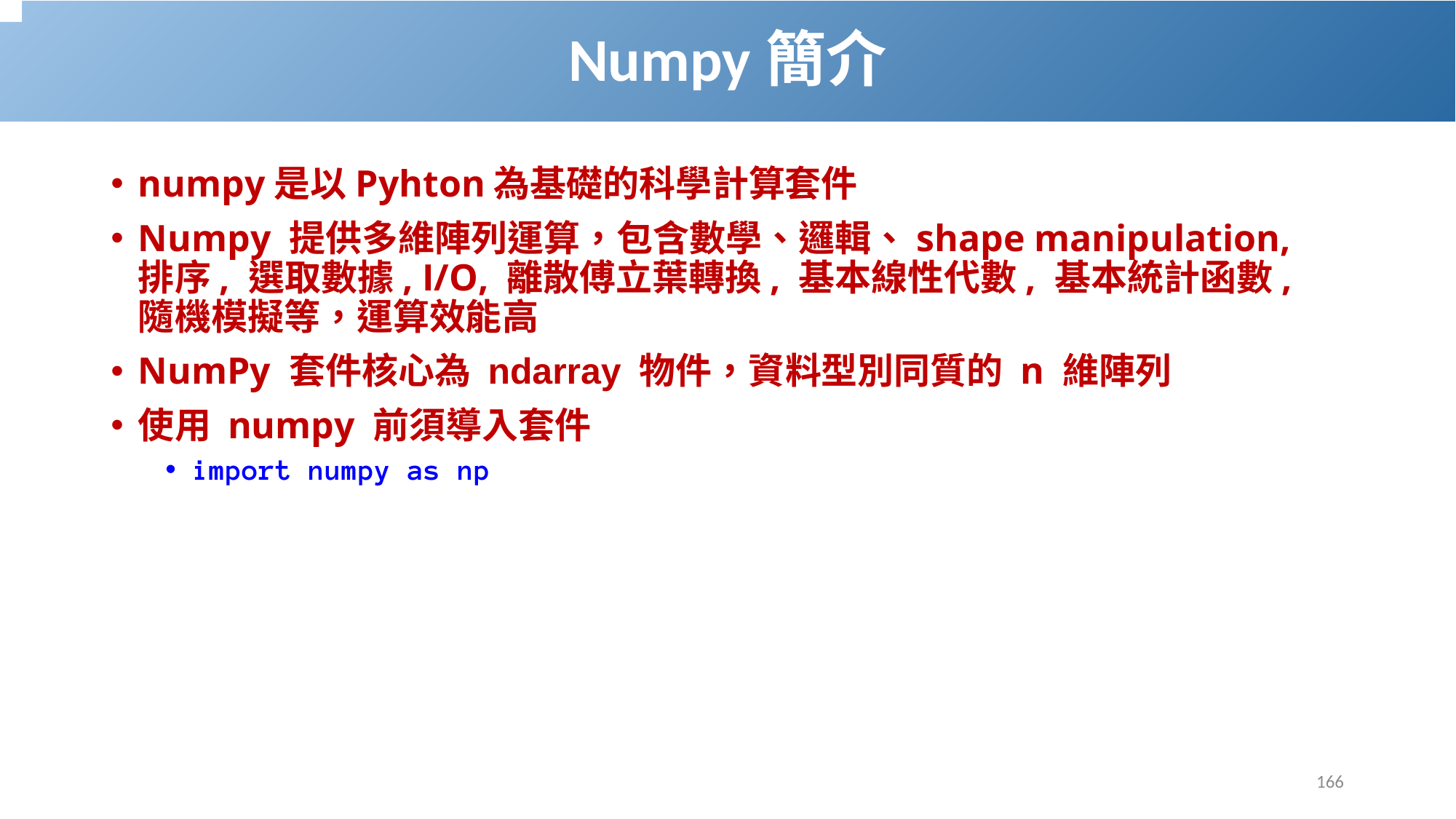

# Numpy簡介
numpy是以Pyhton為基礎的科學計算套件
Numpy 提供多維陣列運算，包含數學、邏輯、shape manipulation, 排序, 選取數據, I/O, 離散傅立葉轉換, 基本線性代數, 基本統計函數, 隨機模擬等，運算效能高
NumPy 套件核心為 ndarray 物件，資料型別同質的 n 維陣列
使用 numpy 前須導入套件
import numpy as np

166